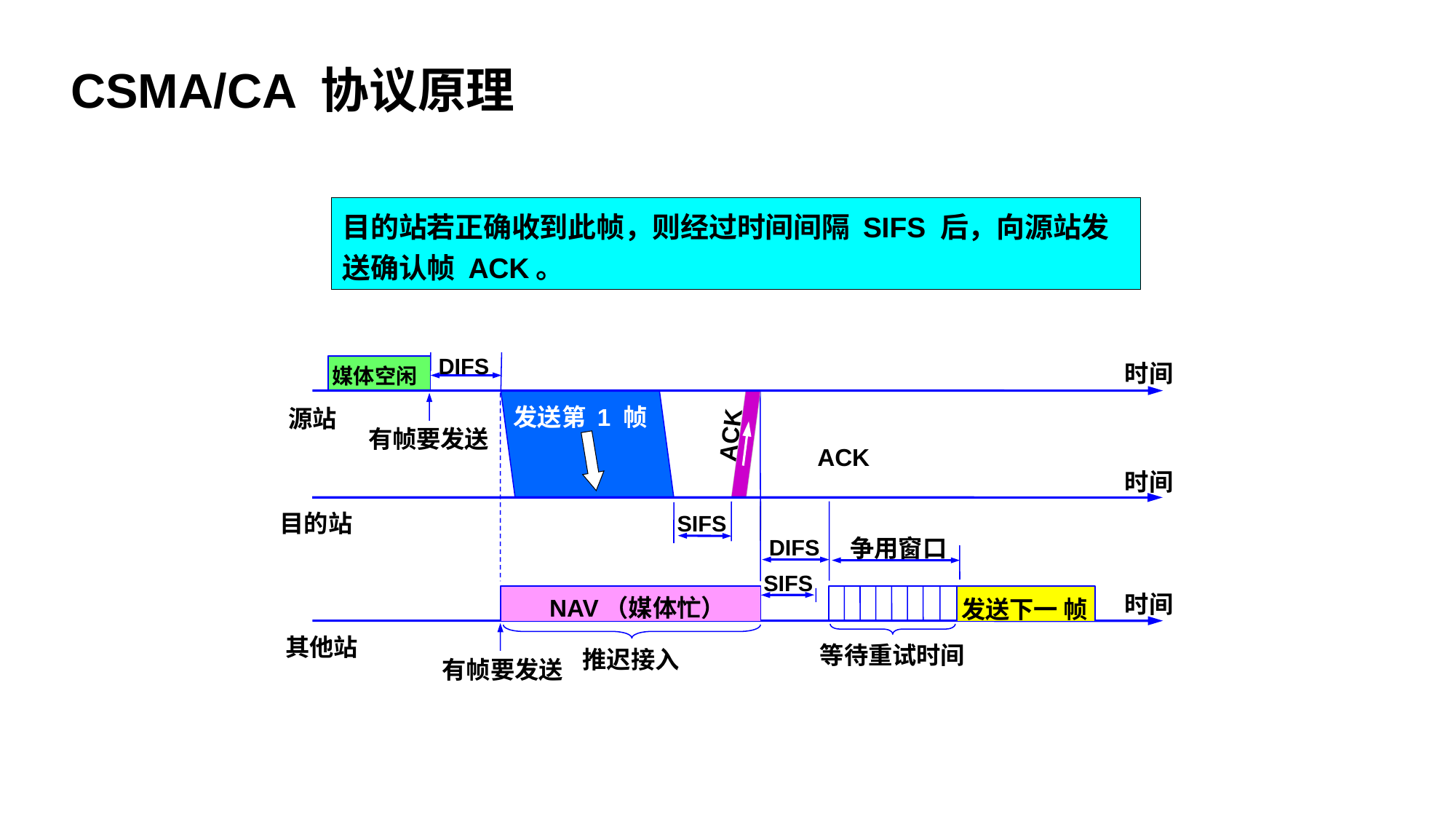

CSMA/CA 协议原理
目的站若正确收到此帧，则经过时间间隔 SIFS 后，向源站发送确认帧 ACK。
DIFS
DIFS
时间

媒体空闲

发送第 1 帧

源站

有帧要发送
ACK

ACK

时间
目的站

SIFS

争用窗口

SIFS

时间
NAV（媒体忙）
发送下一 帧

 其他站

等待重试时间
推迟接入
有帧要发送